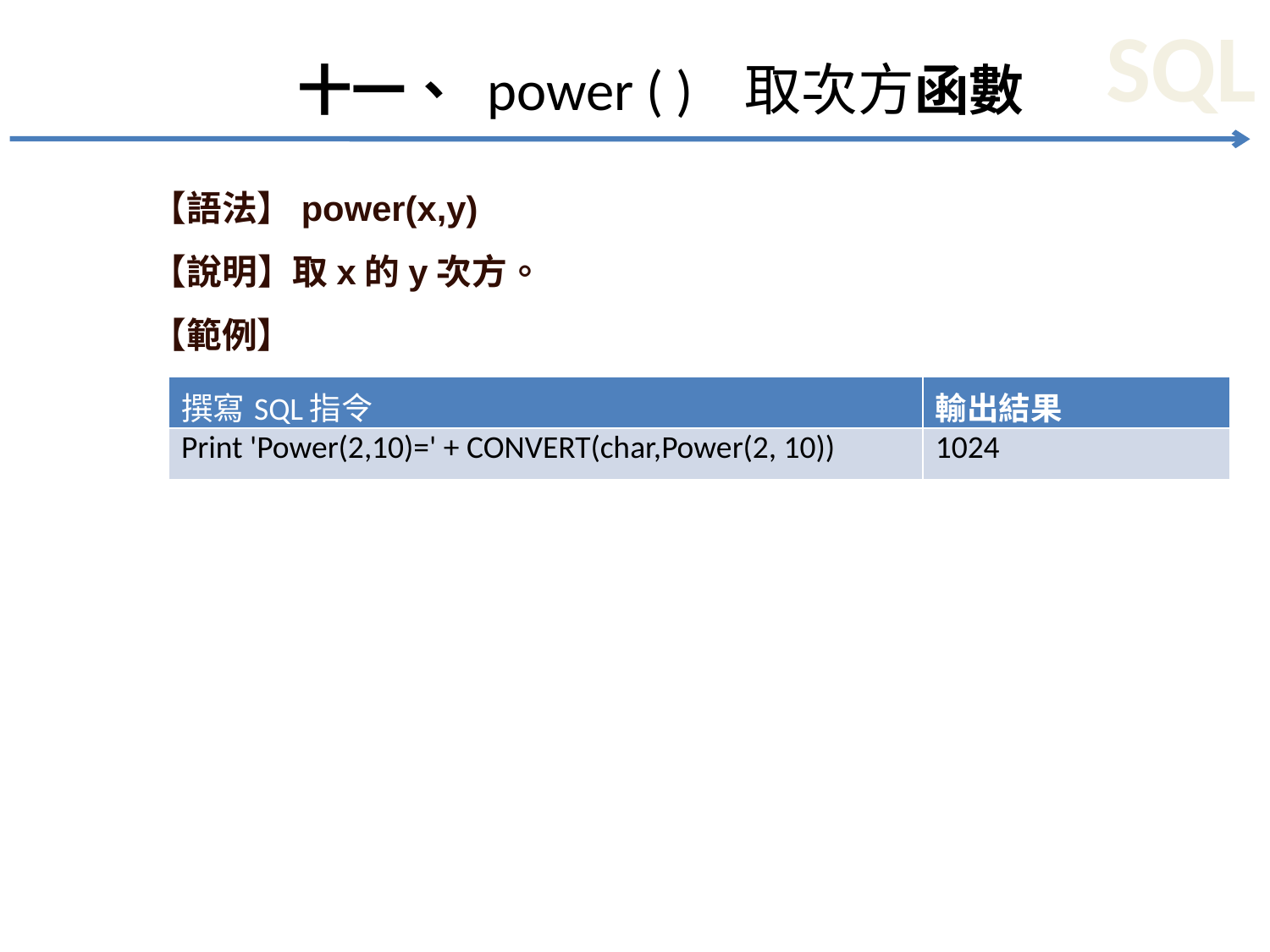

# 十一、 power ( )   取次方函數
【語法】power(x,y)
【說明】取x的y次方。
【範例】
| 撰寫SQL指令 | 輸出結果 |
| --- | --- |
| Print 'Power(2,10)=' + CONVERT(char,Power(2, 10)) | 1024 |